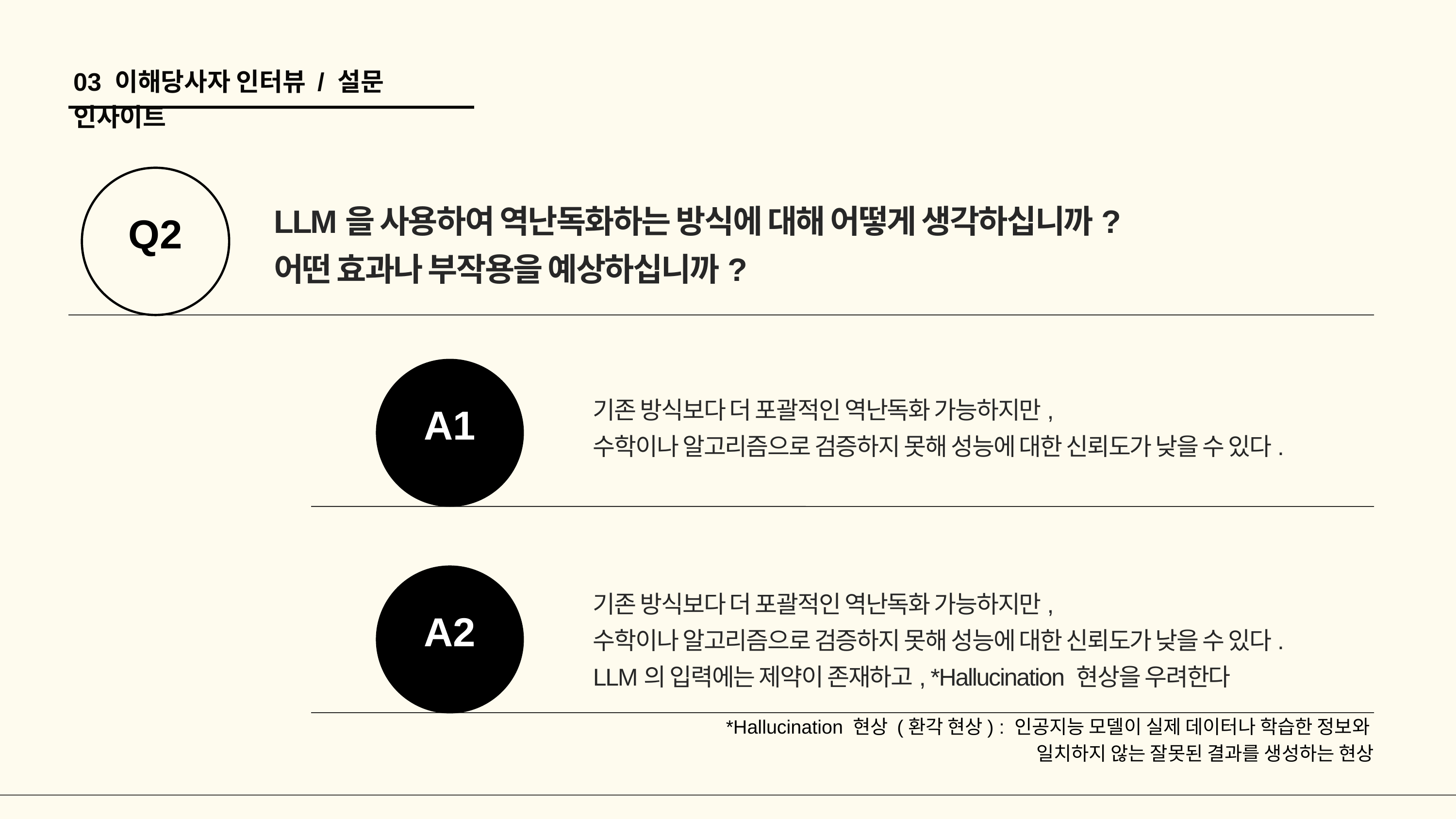

03 이해당사자 인터뷰 / 설문 인사이트

Q2
LLM을 사용하여 역난독화하는 방식에 대해 어떻게 생각하십니까?
어떤 효과나 부작용을 예상하십니까?

A1
기존 방식보다 더 포괄적인 역난독화 가능하지만,
수학이나 알고리즘으로 검증하지 못해 성능에 대한 신뢰도가 낮을 수 있다.

A2
기존 방식보다 더 포괄적인 역난독화 가능하지만,
수학이나 알고리즘으로 검증하지 못해 성능에 대한 신뢰도가 낮을 수 있다.
LLM의 입력에는 제약이 존재하고, *Hallucination 현상을 우려한다
*Hallucination 현상 (환각 현상) : 인공지능 모델이 실제 데이터나 학습한 정보와
일치하지 않는 잘못된 결과를 생성하는 현상